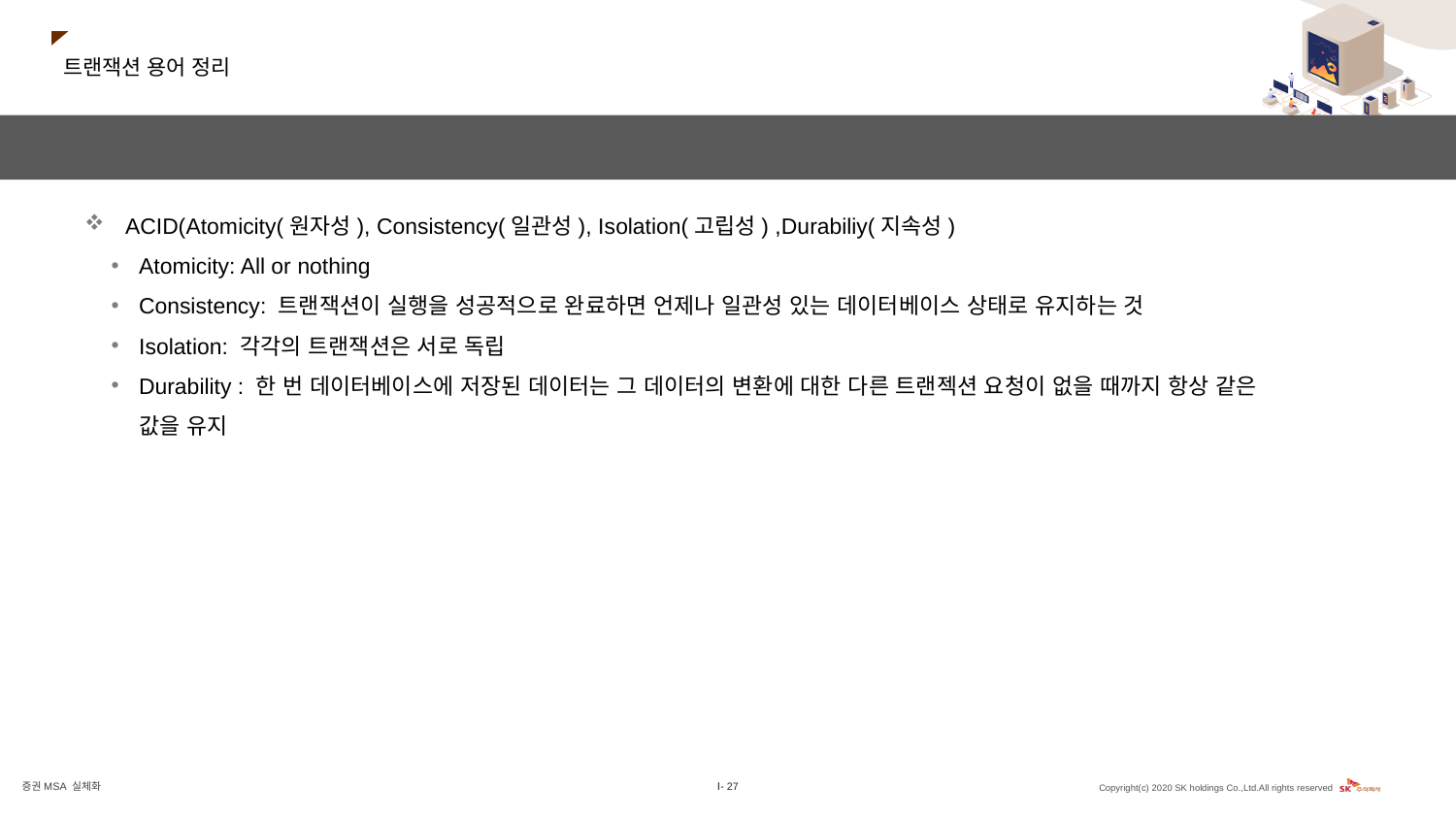

트랜잭션 용어 정리
기본 적인 트랜잭션의 개념 정리 (ACID, CAP)
ACID(Atomicity(원자성), Consistency(일관성), Isolation(고립성) ,Durabiliy(지속성)
Atomicity: All or nothing
Consistency: 트랜잭션이 실행을 성공적으로 완료하면 언제나 일관성 있는 데이터베이스 상태로 유지하는 것
Isolation: 각각의 트랜잭션은 서로 독립
Durability : 한 번 데이터베이스에 저장된 데이터는 그 데이터의 변환에 대한 다른 트랜젝션 요청이 없을 때까지 항상 같은 값을 유지